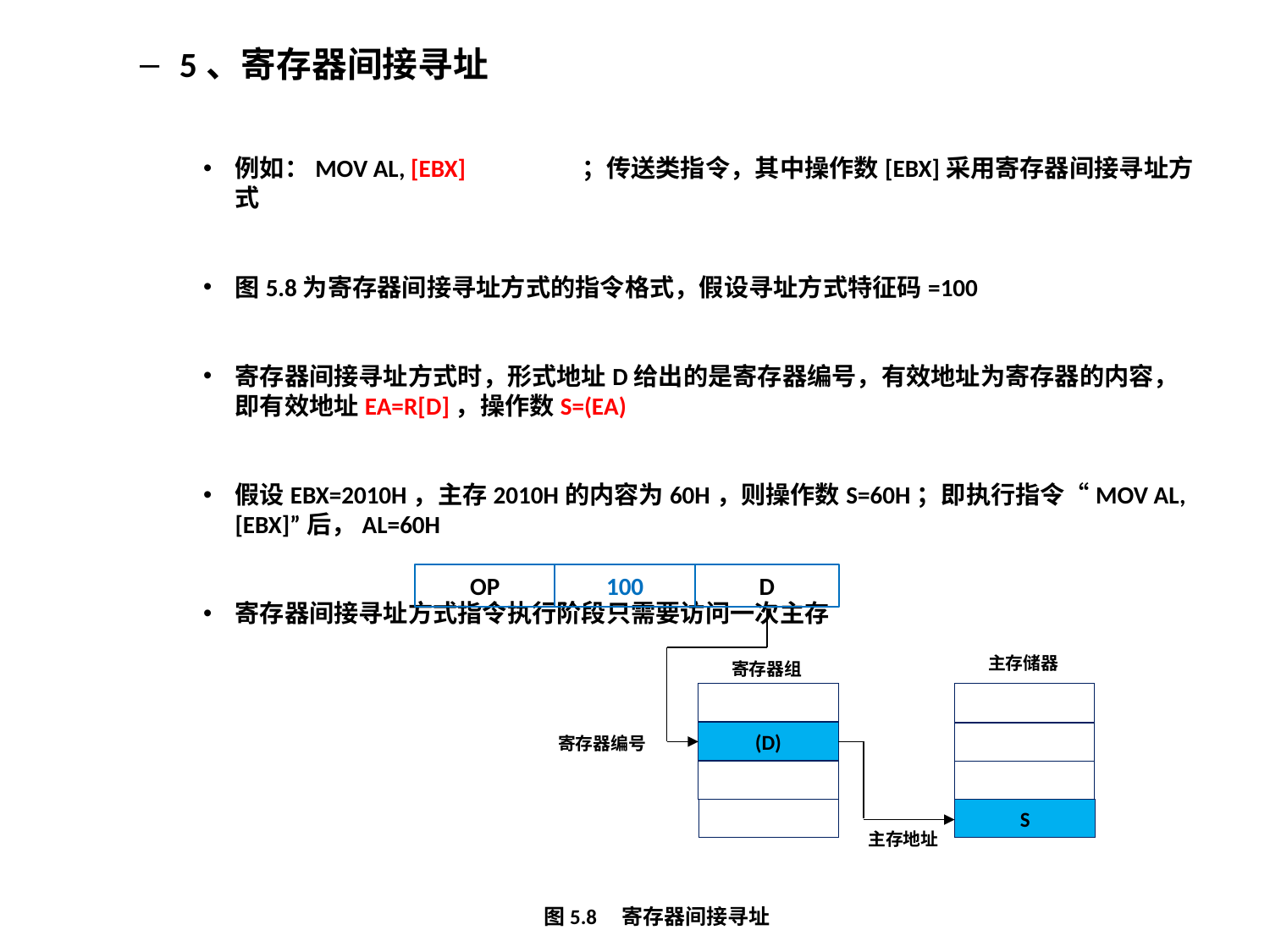

5、寄存器间接寻址

例如：MOV AL, [EBX]                    ；传送类指令，其中操作数[EBX]采用寄存器间接寻址方式

图5.8为寄存器间接寻址方式的指令格式，假设寻址方式特征码=100

寄存器间接寻址方式时，形式地址D给出的是寄存器编号，有效地址为寄存器的内容，即有效地址EA=R[D]，操作数S=(EA)

假设EBX=2010H，主存2010H的内容为60H，则操作数S=60H；即执行指令“MOV AL, [EBX]”后，AL=60H

寄存器间接寻址方式指令执行阶段只需要访问一次主存
OP
100
图5.8    寄存器间接寻址
D

(D)
寄存器编号

寄存器组

主存储器

S
主存地址